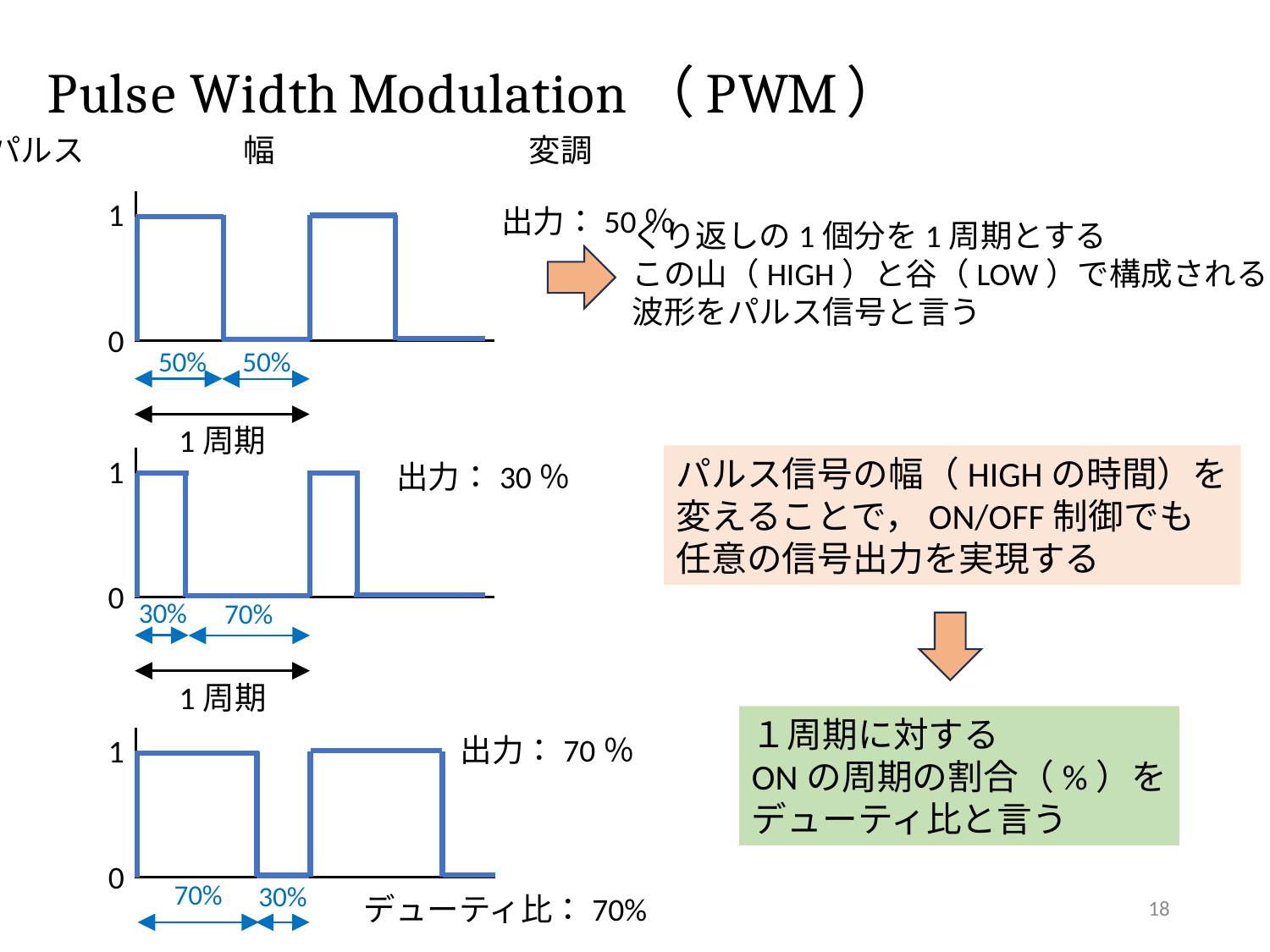

# Pulse Width Modulation（PWM）
パルス　　　　　幅　　　　　　　　変調
1
出力：50％
くり返しの1個分を1周期とする
この山（HIGH）と谷（LOW）で構成される
波形をパルス信号と言う

0
50%
50%
1周期
1
パルス信号の幅（HIGHの時間）を
変えることで，ON/OFF制御でも
任意の信号出力を実現する
出力：30％
0
30%
70%

1周期
１周期に対する
ONの周期の割合（%）を
デューティ比と言う
出力：70％
1
0
70%
30%
18
デューティ比：70%